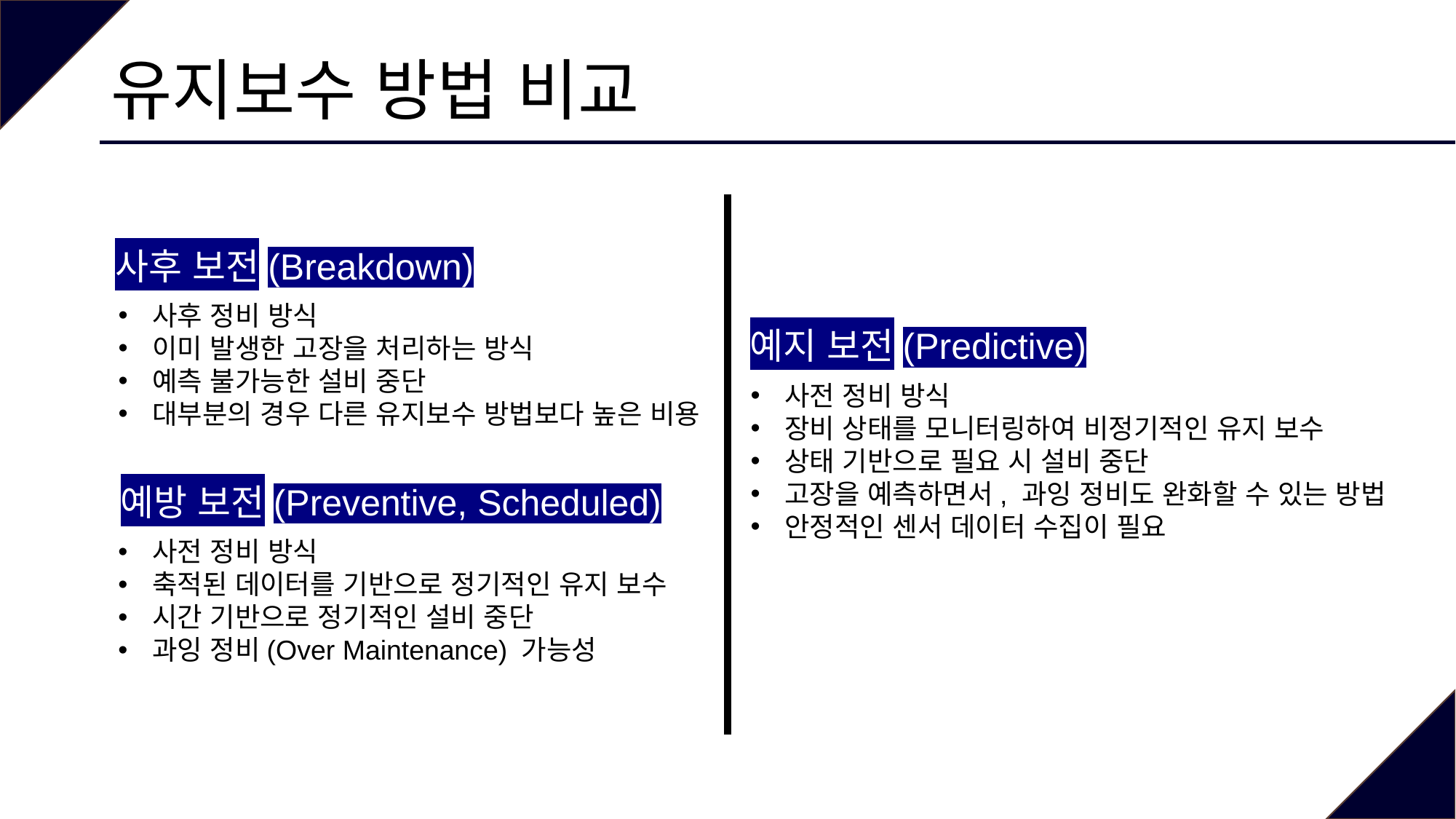

# 유지보수 방법 비교
사후 보전(Breakdown)
사후 정비 방식
이미 발생한 고장을 처리하는 방식
예측 불가능한 설비 중단
대부분의 경우 다른 유지보수 방법보다 높은 비용
예지 보전(Predictive)
사전 정비 방식
장비 상태를 모니터링하여 비정기적인 유지 보수
상태 기반으로 필요 시 설비 중단
고장을 예측하면서, 과잉 정비도 완화할 수 있는 방법
안정적인 센서 데이터 수집이 필요
예방 보전(Preventive, Scheduled)
사전 정비 방식
축적된 데이터를 기반으로 정기적인 유지 보수
시간 기반으로 정기적인 설비 중단
과잉 정비(Over Maintenance) 가능성